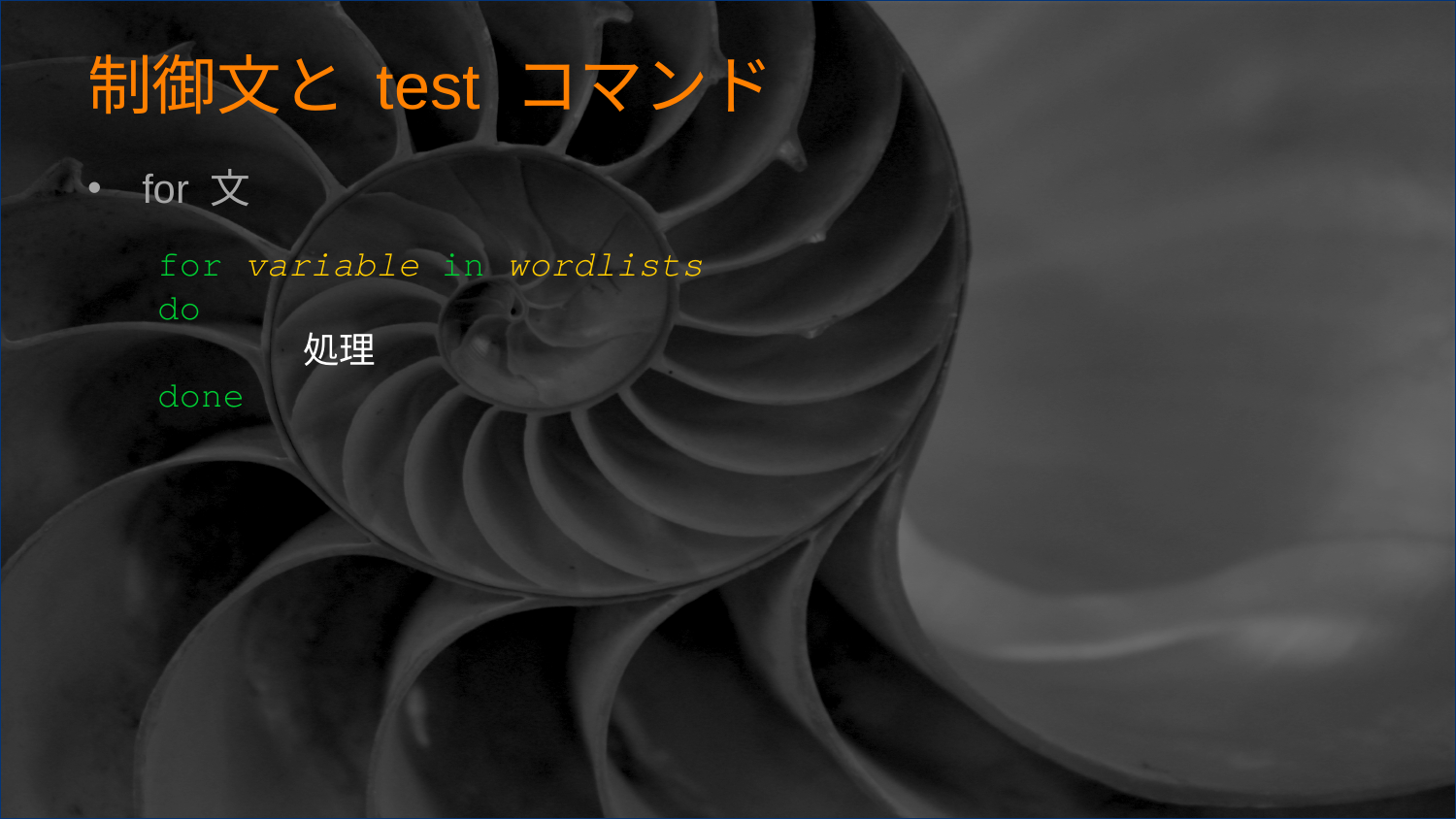

# 制御文と test コマンド
for 文

for variable in wordlists
do
	処理
done